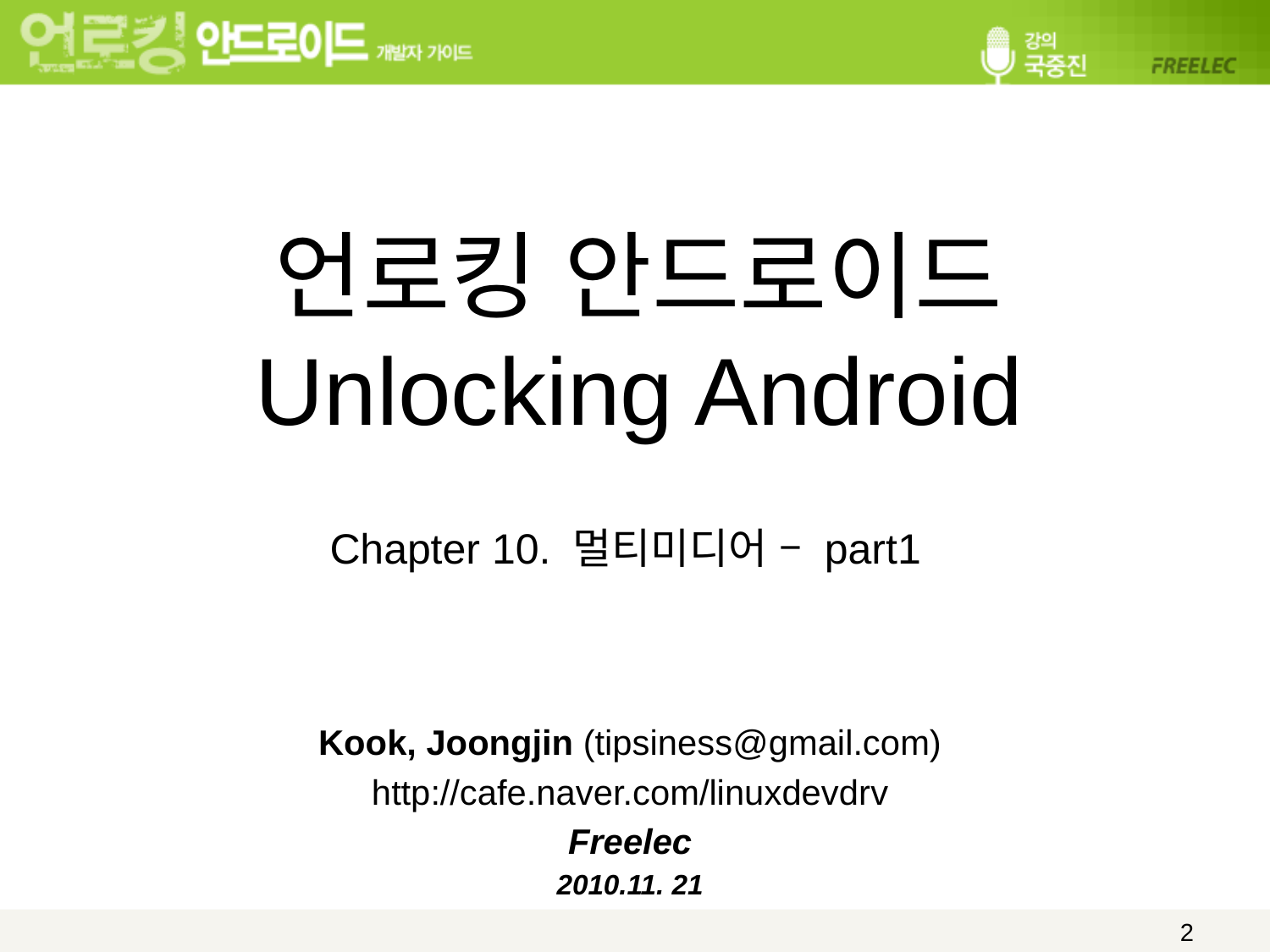

# 언로킹 안드로이드 Unlocking Android
Chapter 10. 멀티미디어 – part1
Kook, Joongjin (tipsiness@gmail.com)
http://cafe.naver.com/linuxdevdrv
Freelec
2010.11. 21
2